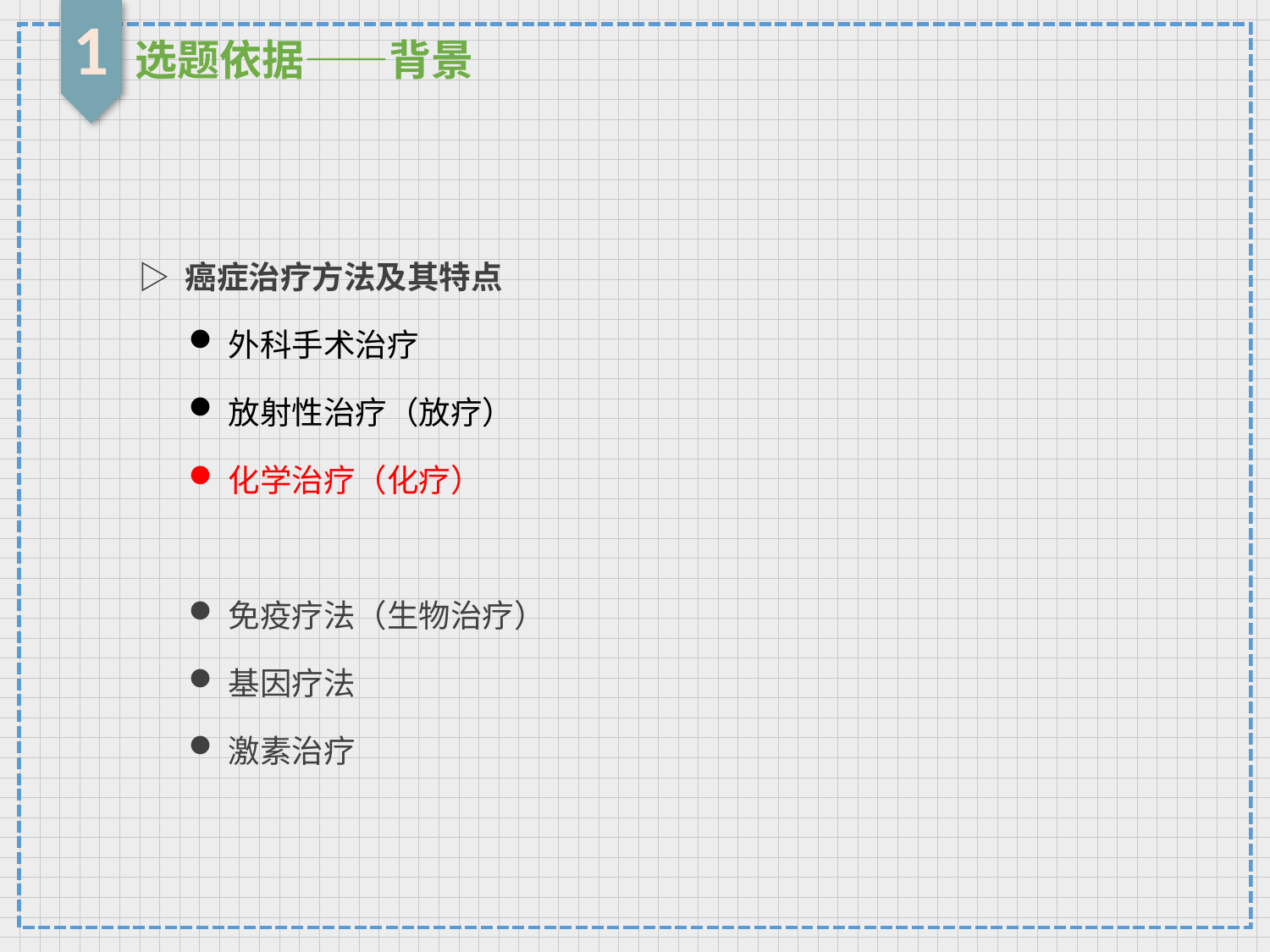

1
选题依据——背景
▷ 癌症治疗方法及其特点
外科手术治疗
放射性治疗（放疗）
化学治疗（化疗）

免疫疗法（生物治疗）
基因疗法
激素治疗